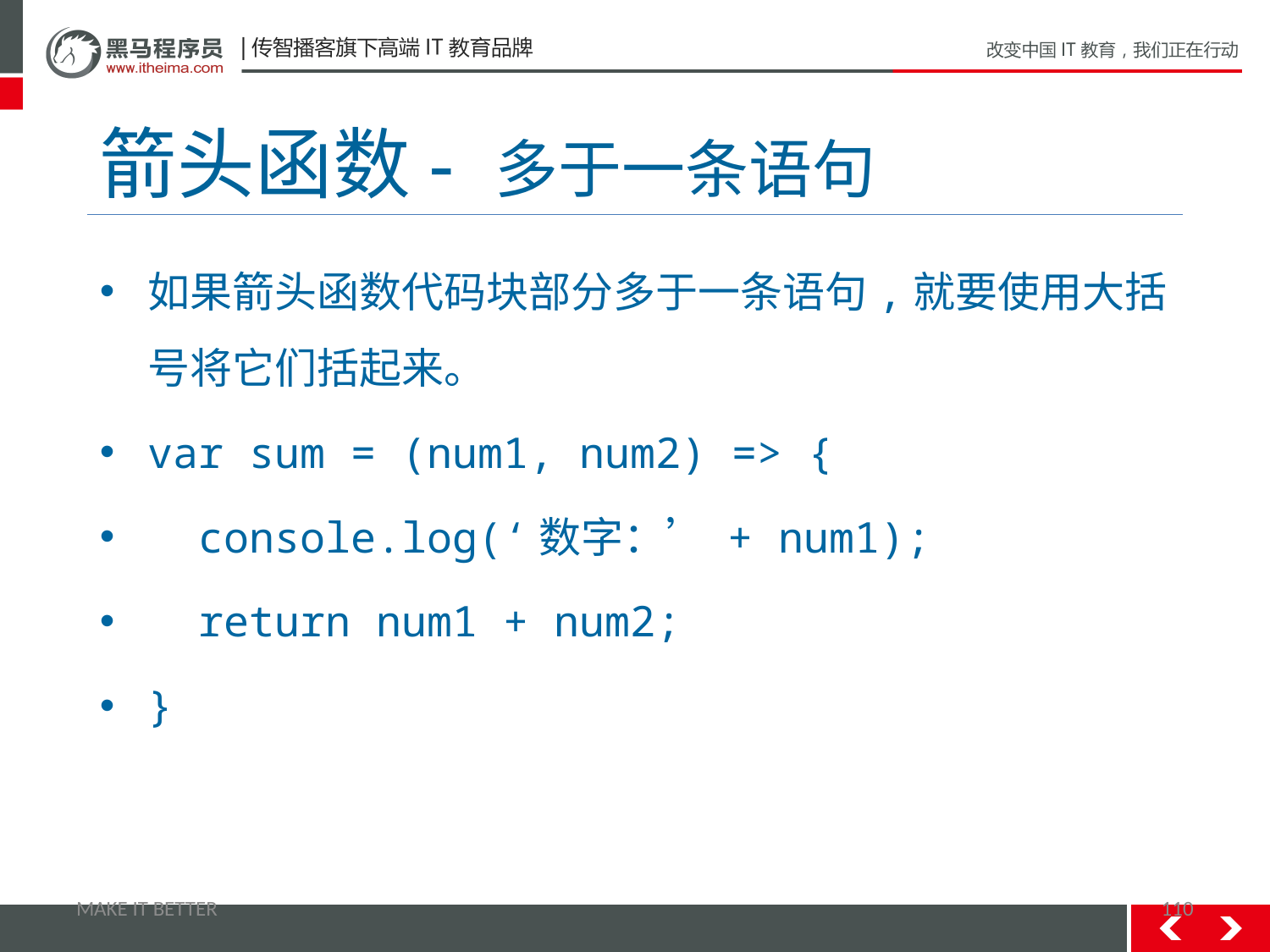

# 箭头函数- 多于一条语句
如果箭头函数代码块部分多于一条语句,就要使用大括号将它们括起来。
var sum = (num1, num2) => {
  console.log(‘数字：’ + num1);
  return num1 + num2;
}
MAKE IT BETTER
110